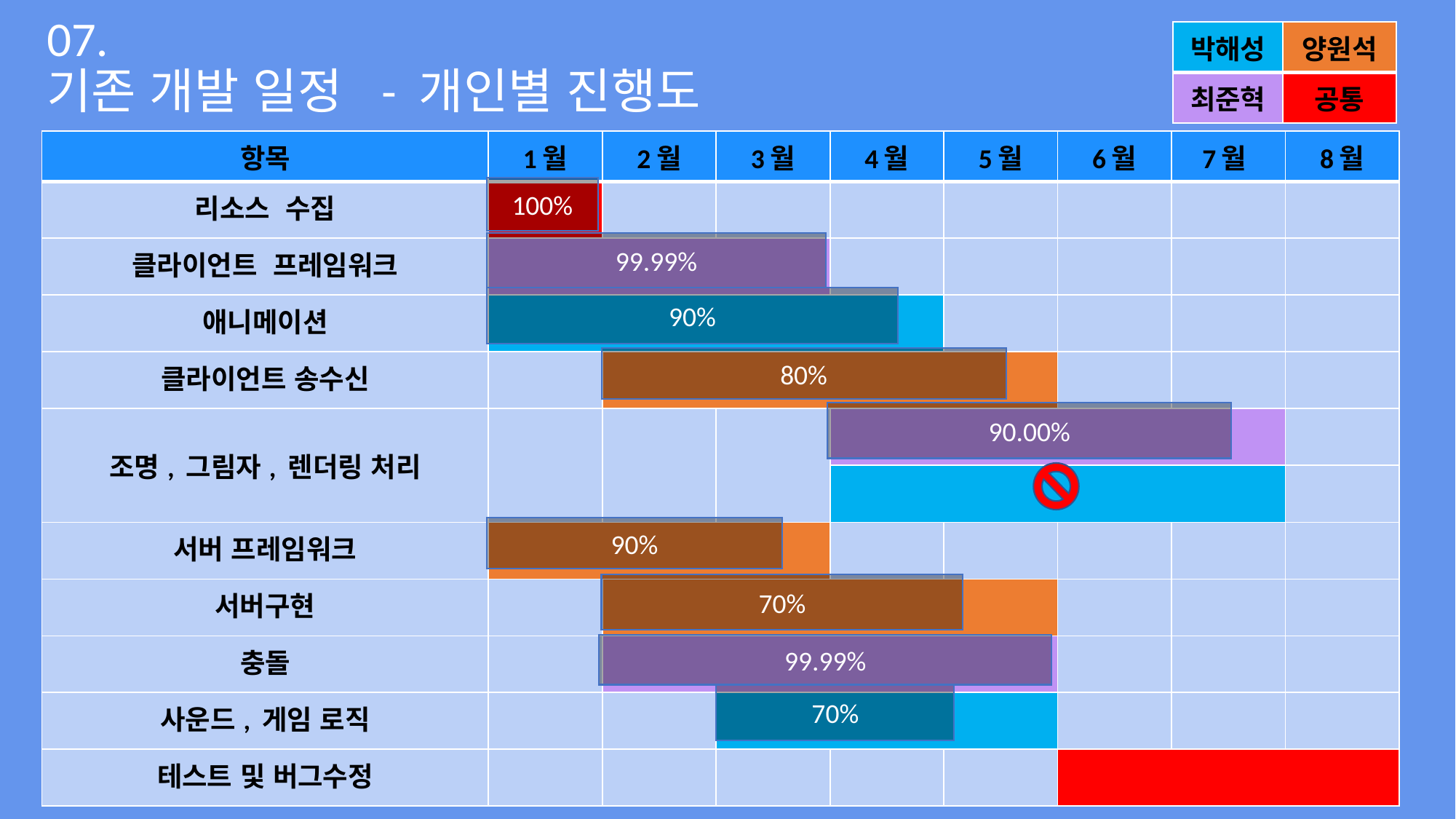

| 박해성 | 양원석 |
| --- | --- |
| 최준혁 | 공통 |
# 07.  기존 개발 일정  - 개인별 진행도
| 항목 | 1월 | 2월 | 3월 | 4월 | 5월 | 6월 | 7월 | 8월 |
| --- | --- | --- | --- | --- | --- | --- | --- | --- |
| 리소스  수집 |  |  |  |  |  |  |  |  |
| 클라이언트  프레임워크 |  |  |  |  |  |  |  |  |
| 애니메이션 |  |  |  |  |  |  |  |  |
| 클라이언트 송수신 |  |  |  |  |  |  |  |  |
| 조명, 그림자, 렌더링 처리 |  |  |  |  |  |  |  |  |
|  |  |  |  |  |  |  |  |  |
| 서버 프레임워크 |  |  |  |  |  |  |  |  |
| 서버구현 |  |  |  |  |  |  |  |  |
| 충돌 |  |  |  |  |  |  |  |  |
| 사운드, 게임 로직 |  |  |  |  |  |  |  |  |
| 테스트 및 버그수정 |  |  |  |  |  |  |  |  |
100%
99.99%
90%
80%
90.00%

90%
70%
99.99%
70%